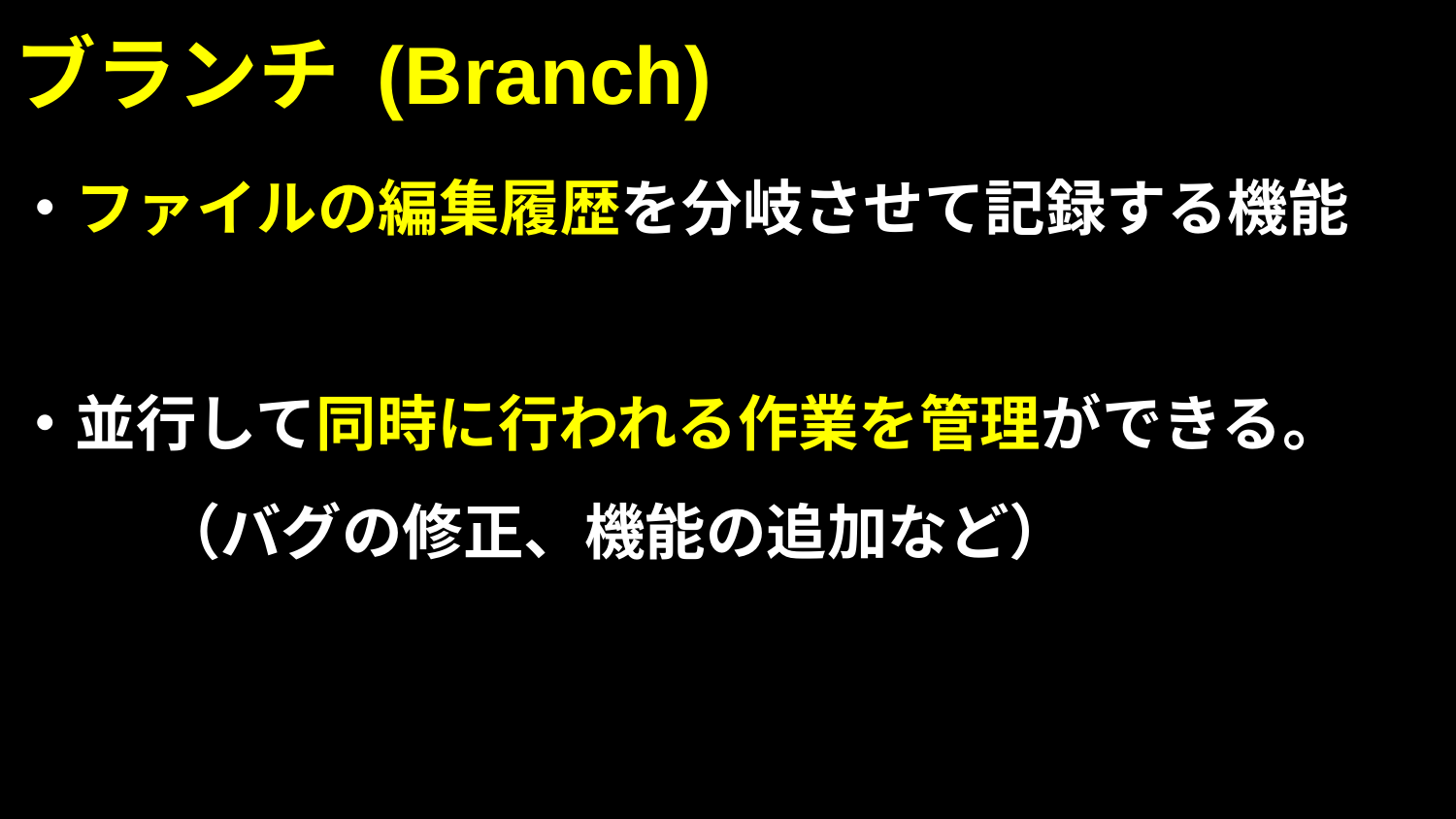

# ブランチ (Branch)
・ファイルの編集履歴を分岐させて記録する機能

・並行して同時に行われる作業を管理ができる。
	（バグの修正、機能の追加など）